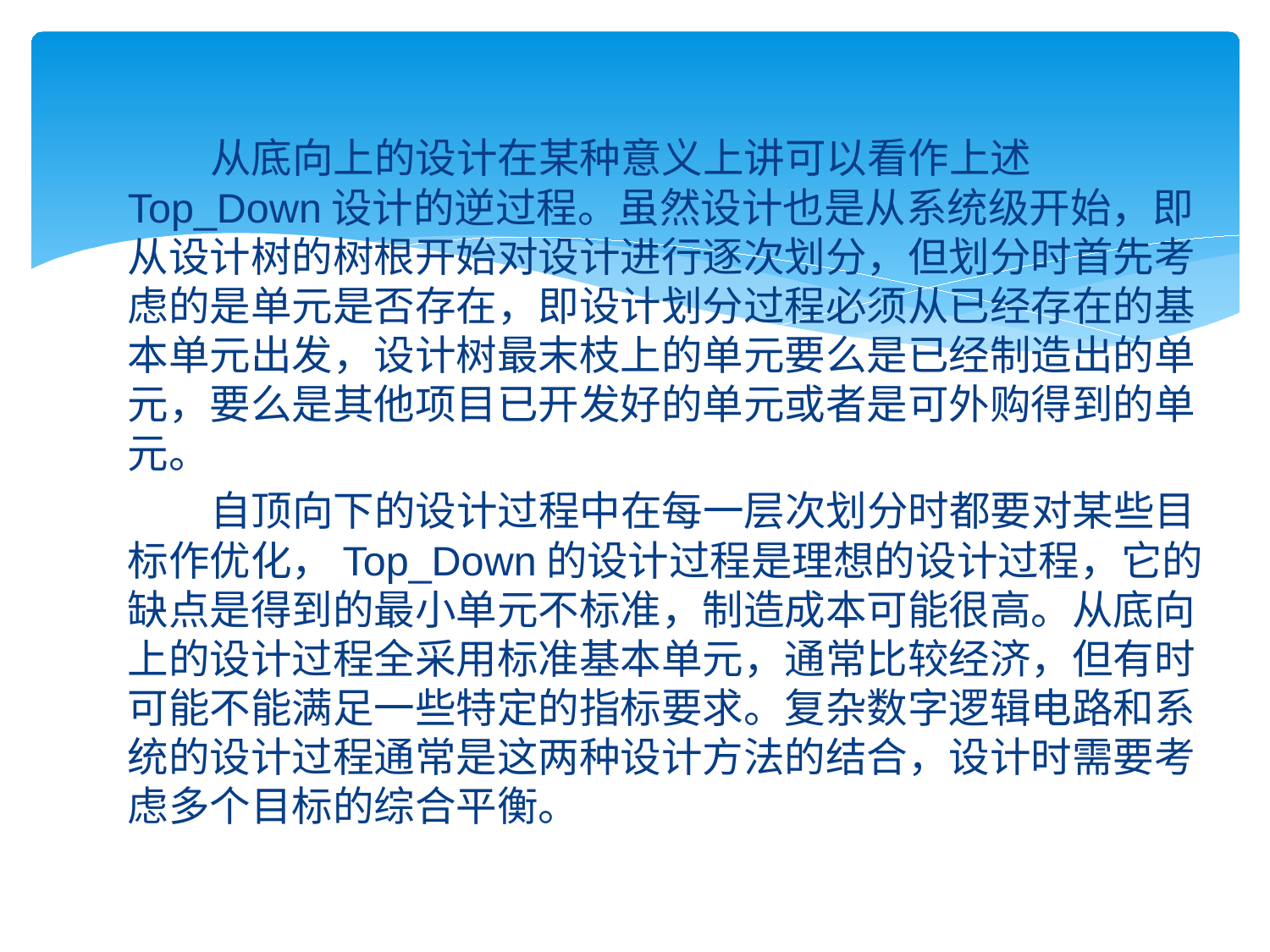

从底向上的设计在某种意义上讲可以看作上述Top_Down设计的逆过程。虽然设计也是从系统级开始，即从设计树的树根开始对设计进行逐次划分，但划分时首先考虑的是单元是否存在，即设计划分过程必须从已经存在的基本单元出发，设计树最末枝上的单元要么是已经制造出的单元，要么是其他项目已开发好的单元或者是可外购得到的单元。
        自顶向下的设计过程中在每一层次划分时都要对某些目标作优化，Top_Down的设计过程是理想的设计过程，它的缺点是得到的最小单元不标准，制造成本可能很高。从底向上的设计过程全采用标准基本单元，通常比较经济，但有时可能不能满足一些特定的指标要求。复杂数字逻辑电路和系统的设计过程通常是这两种设计方法的结合，设计时需要考虑多个目标的综合平衡。